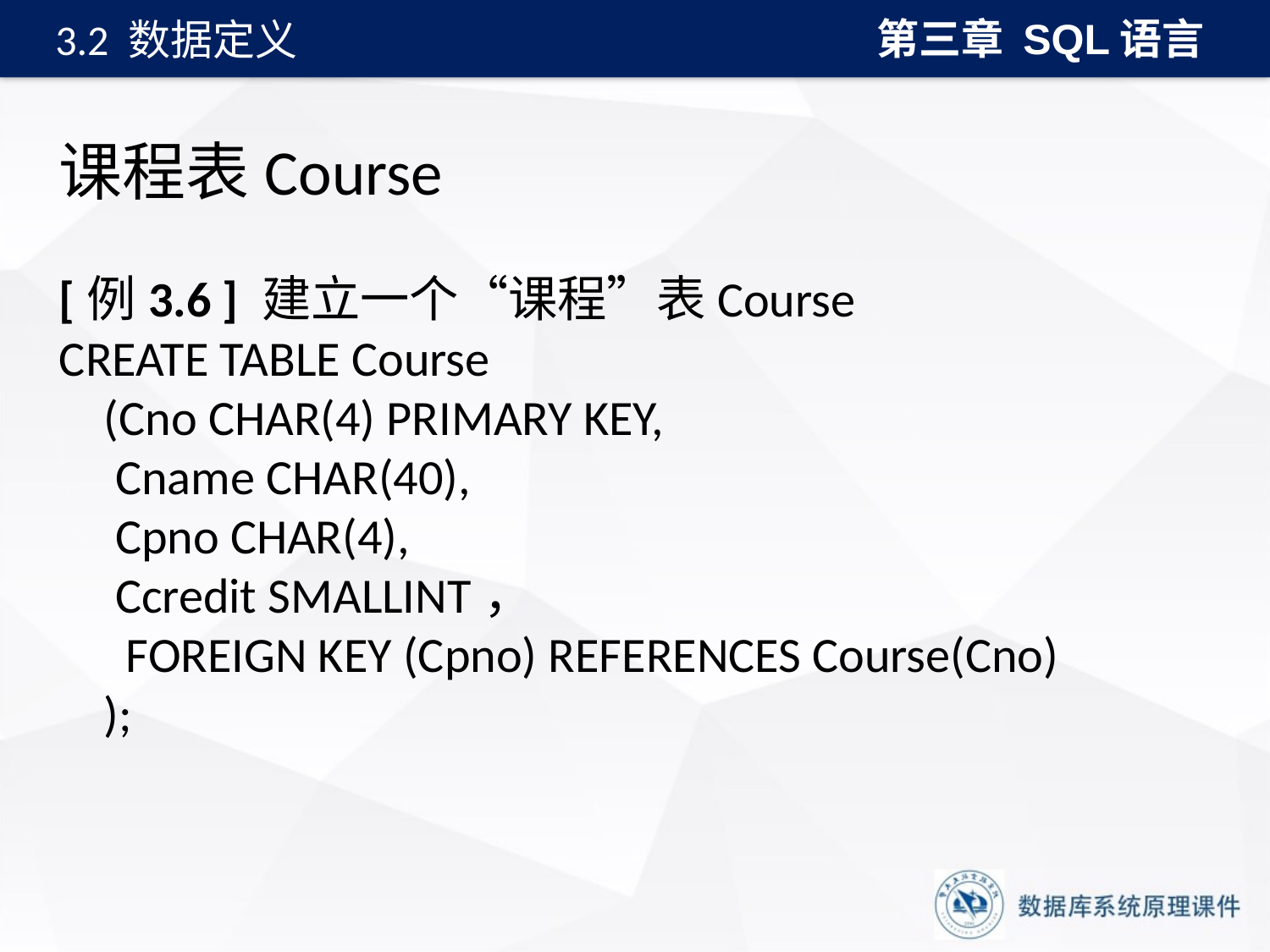

第三章 SQL语言
3.2 数据定义
# 课程表Course
[例3.6 ] 建立一个“课程”表Course
CREATE TABLE Course
    (Cno CHAR(4) PRIMARY KEY,
     Cname CHAR(40),
     Cpno CHAR(4),
     Ccredit SMALLINT，
     FOREIGN KEY (Cpno) REFERENCES Course(Cno)
    );